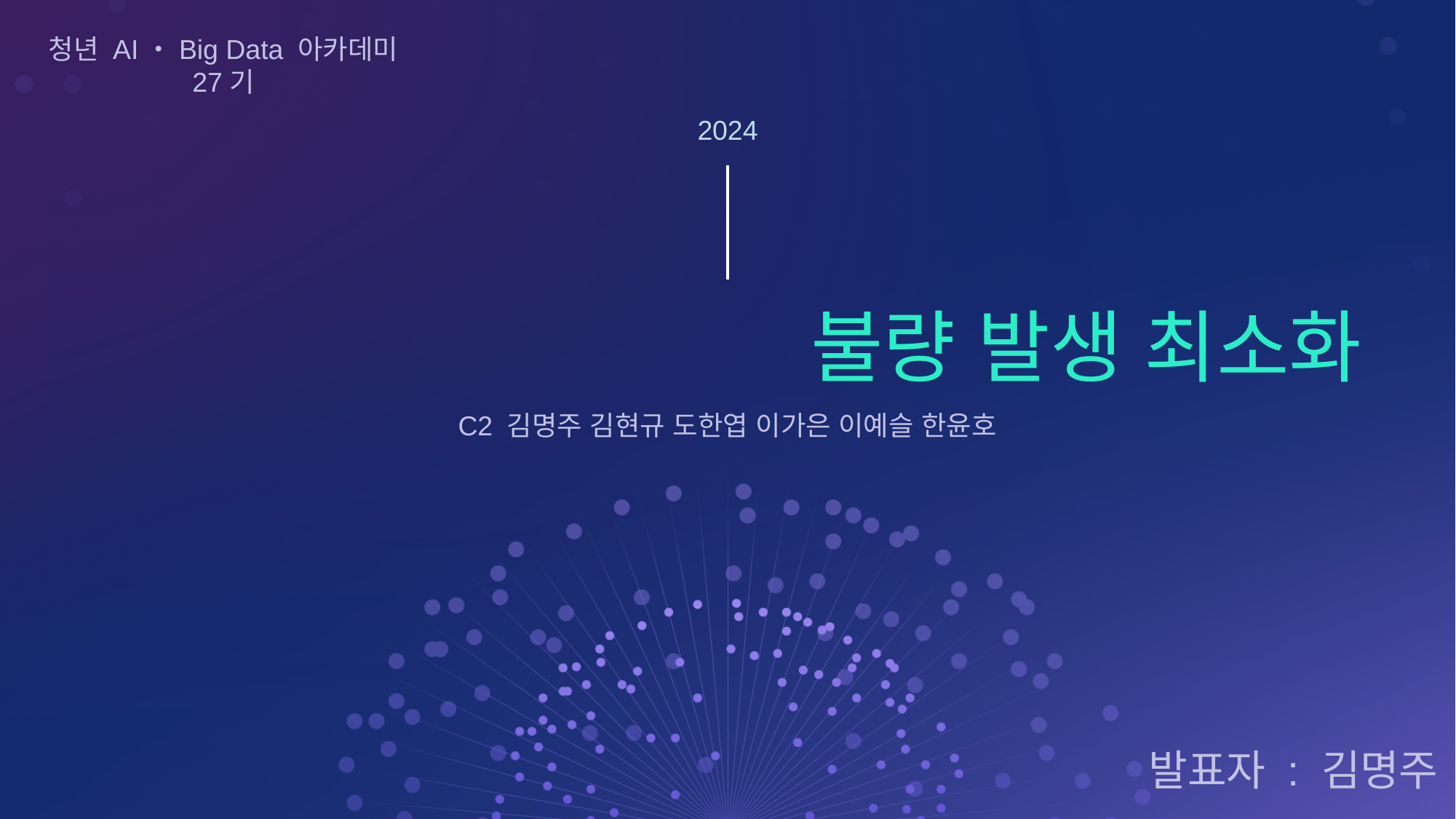

청년 AI・Big Data 아카데미 27기
화성 공정 단계에서의 불량 발생 최소화 방안
C2 김명주 김현규 도한엽 이가은 이예슬 한윤호
발표자 : 김명주